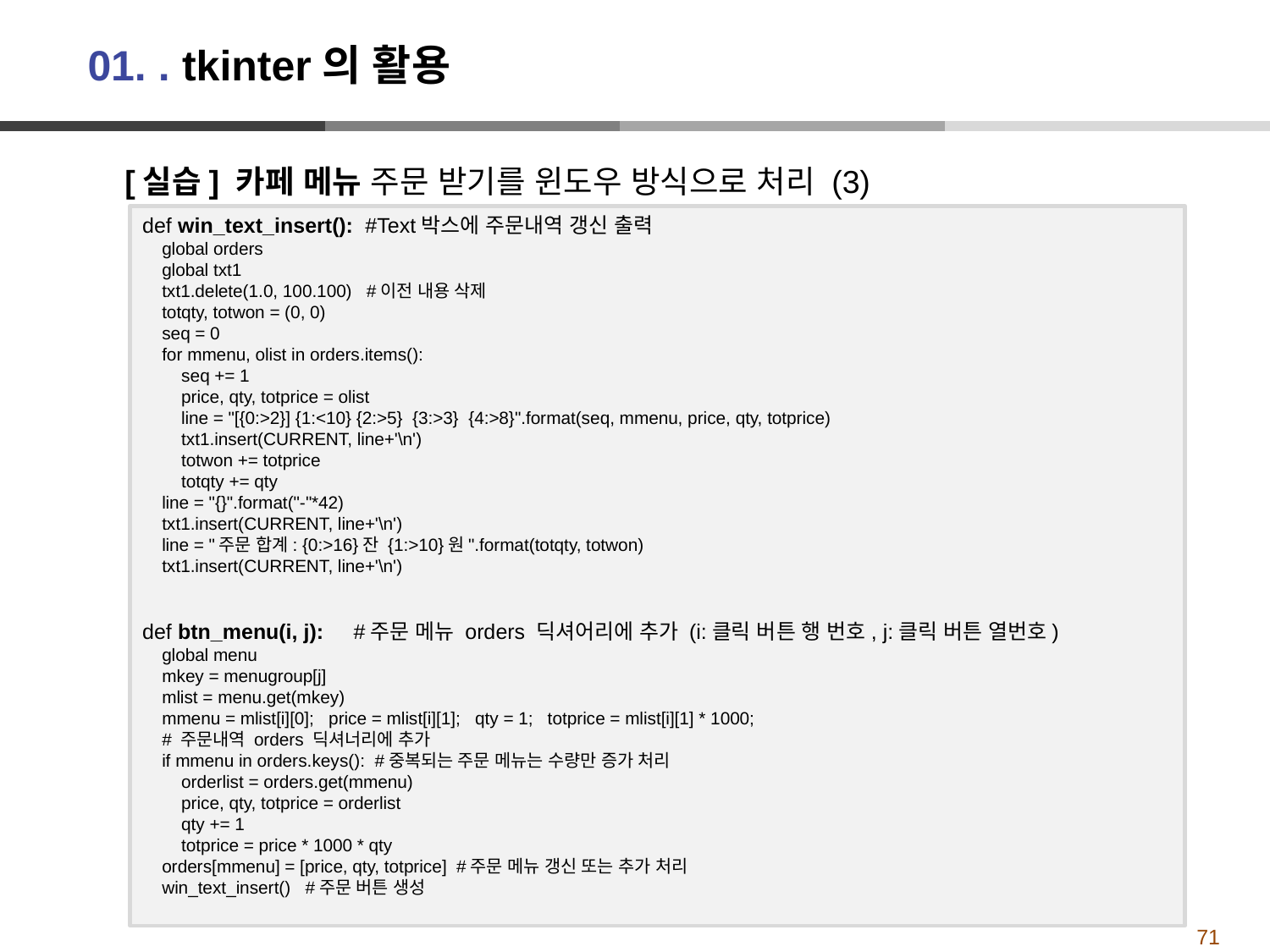

# 01. . tkinter의 활용
[실습] 카페 메뉴 주문 받기를 윈도우 방식으로 처리 (3)
def win_text_insert():  #Text박스에 주문내역 갱신 출력
    global orders
    global txt1
    txt1.delete(1.0, 100.100)   #이전 내용 삭제
    totqty, totwon = (0, 0)
    seq = 0
    for mmenu, olist in orders.items():
        seq += 1
        price, qty, totprice = olist
        line = "[{0:>2}] {1:<10} {2:>5}  {3:>3}  {4:>8}".format(seq, mmenu, price, qty, totprice)
        txt1.insert(CURRENT, line+'\n')
        totwon += totprice
        totqty += qty
    line = "{}".format("-"*42)
    txt1.insert(CURRENT, line+'\n')
    line = "주문 합계: {0:>16}잔 {1:>10}원".format(totqty, totwon)
    txt1.insert(CURRENT, line+'\n')

def btn_menu(i, j):     #주문 메뉴 orders 딕셔어리에 추가 (i:클릭 버튼 행 번호, j:클릭 버튼 열번호)
    global menu
    mkey = menugroup[j]
    mlist = menu.get(mkey)
    mmenu = mlist[i][0];   price = mlist[i][1];   qty = 1;   totprice = mlist[i][1] * 1000;
    # 주문내역 orders 딕셔너리에 추가
    if mmenu in orders.keys():  #중복되는 주문 메뉴는 수량만 증가 처리
        orderlist = orders.get(mmenu)
        price, qty, totprice = orderlist
        qty += 1
        totprice = price * 1000 * qty
    orders[mmenu] = [price, qty, totprice]  #주문 메뉴 갱신 또는 추가 처리
    win_text_insert()   #주문 버튼 생성